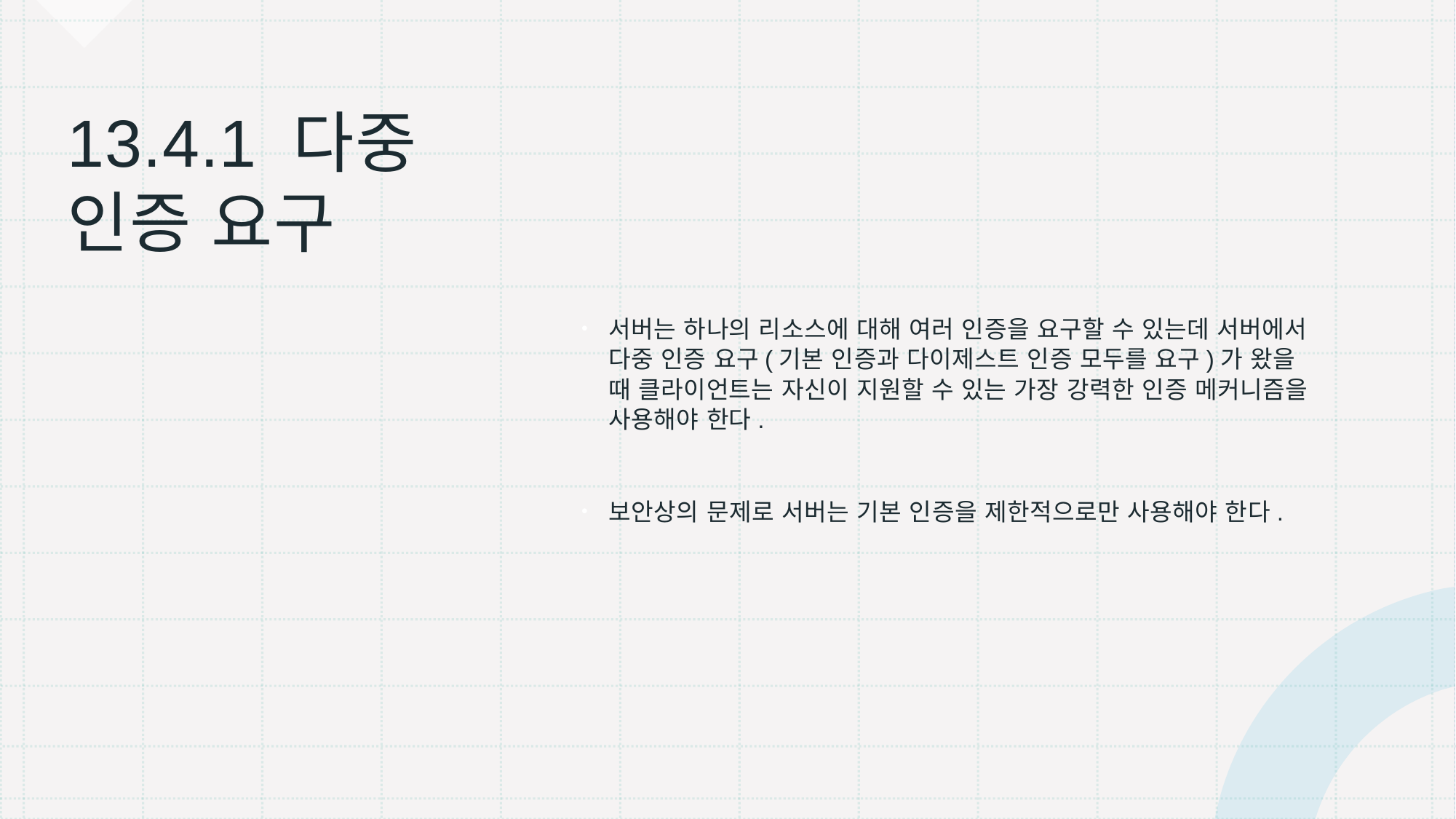

서버는 하나의 리소스에 대해 여러 인증을 요구할 수 있는데 서버에서 다중 인증 요구(기본 인증과 다이제스트 인증 모두를 요구)가 왔을 때 클라이언트는 자신이 지원할 수 있는 가장 강력한 인증 메커니즘을 사용해야 한다.

보안상의 문제로 서버는 기본 인증을 제한적으로만 사용해야 한다.
# 13.4.1 다중 인증 요구